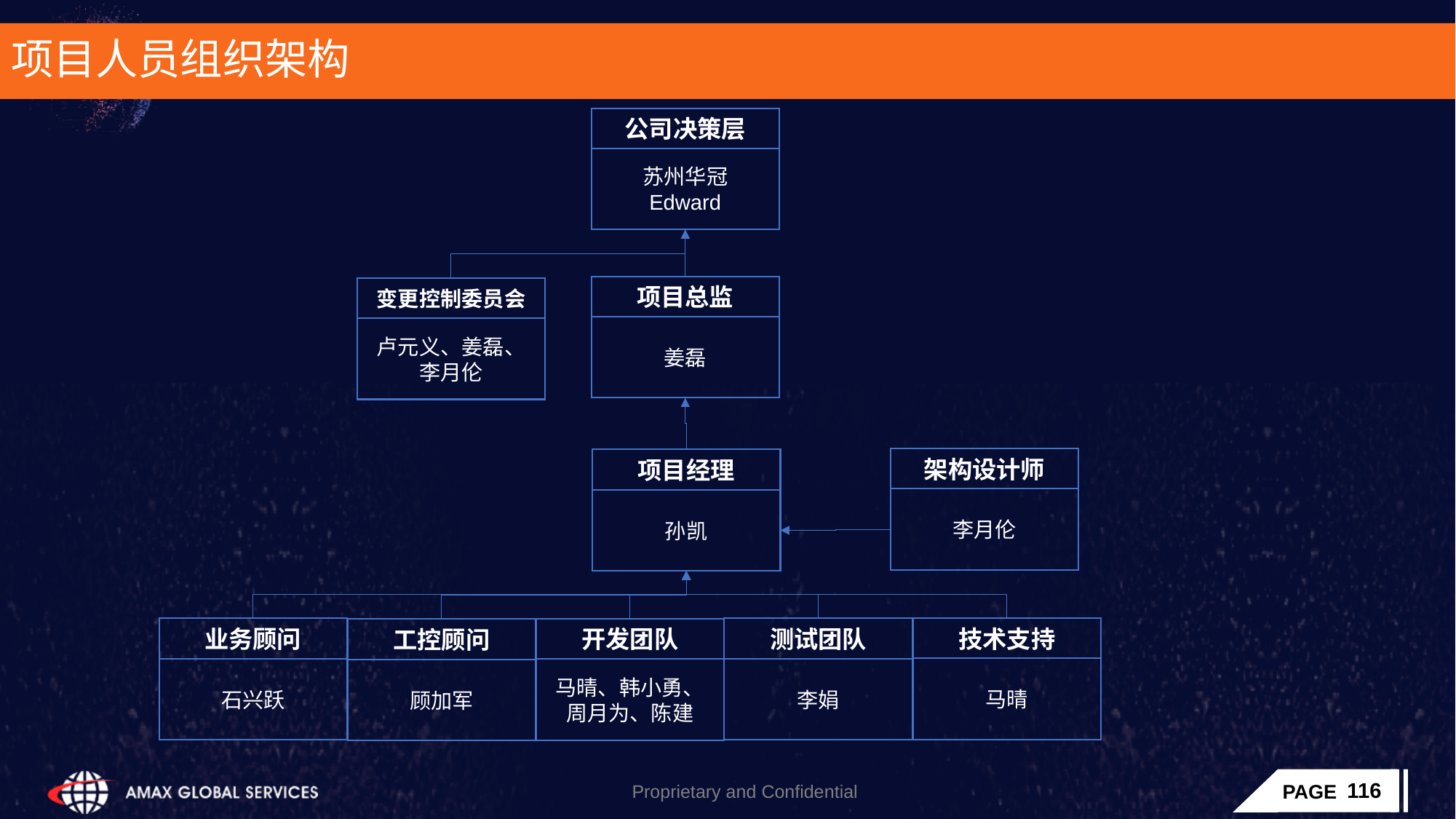

# 项目人员组织架构
公司决策层
苏州华冠
Edward
项目总监
变更控制委员会
姜磊
卢元义、姜磊、李月伦
架构设计师
项目经理
李月伦
孙凯
技术支持
业务顾问
测试团队
开发团队
工控顾问
马晴
石兴跃
李娟
马晴、韩小勇、周月为、陈建
顾加军